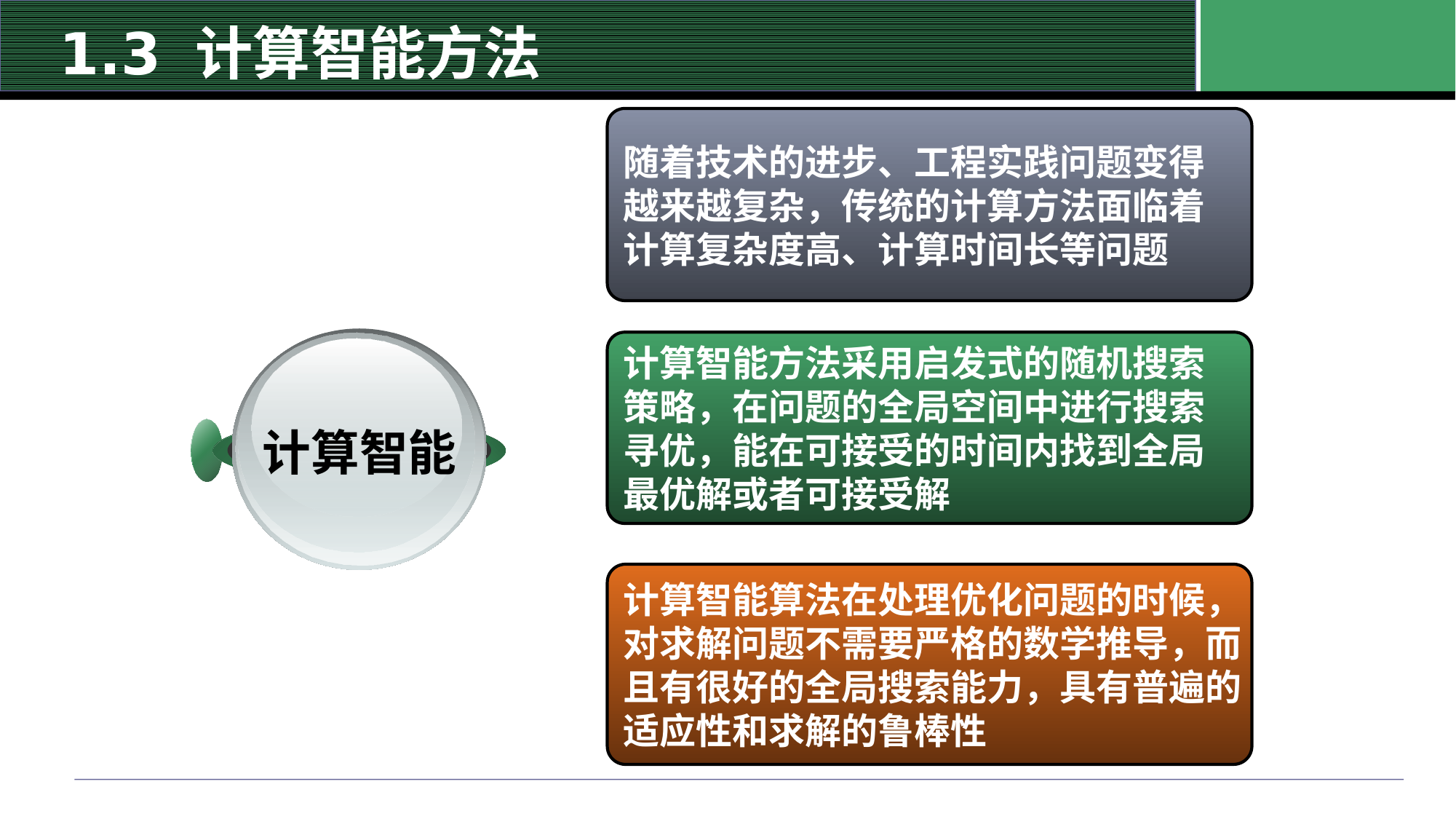

# 1.3 计算智能方法
随着技术的进步、工程实践问题变得
越来越复杂，传统的计算方法面临着
计算复杂度高、计算时间长等问题

计算智能

计算智能方法采用启发式的随机搜索
策略，在问题的全局空间中进行搜索
寻优，能在可接受的时间内找到全局
最优解或者可接受解
计算智能算法在处理优化问题的时候，
对求解问题不需要严格的数学推导，而
且有很好的全局搜索能力，具有普遍的
适应性和求解的鲁棒性